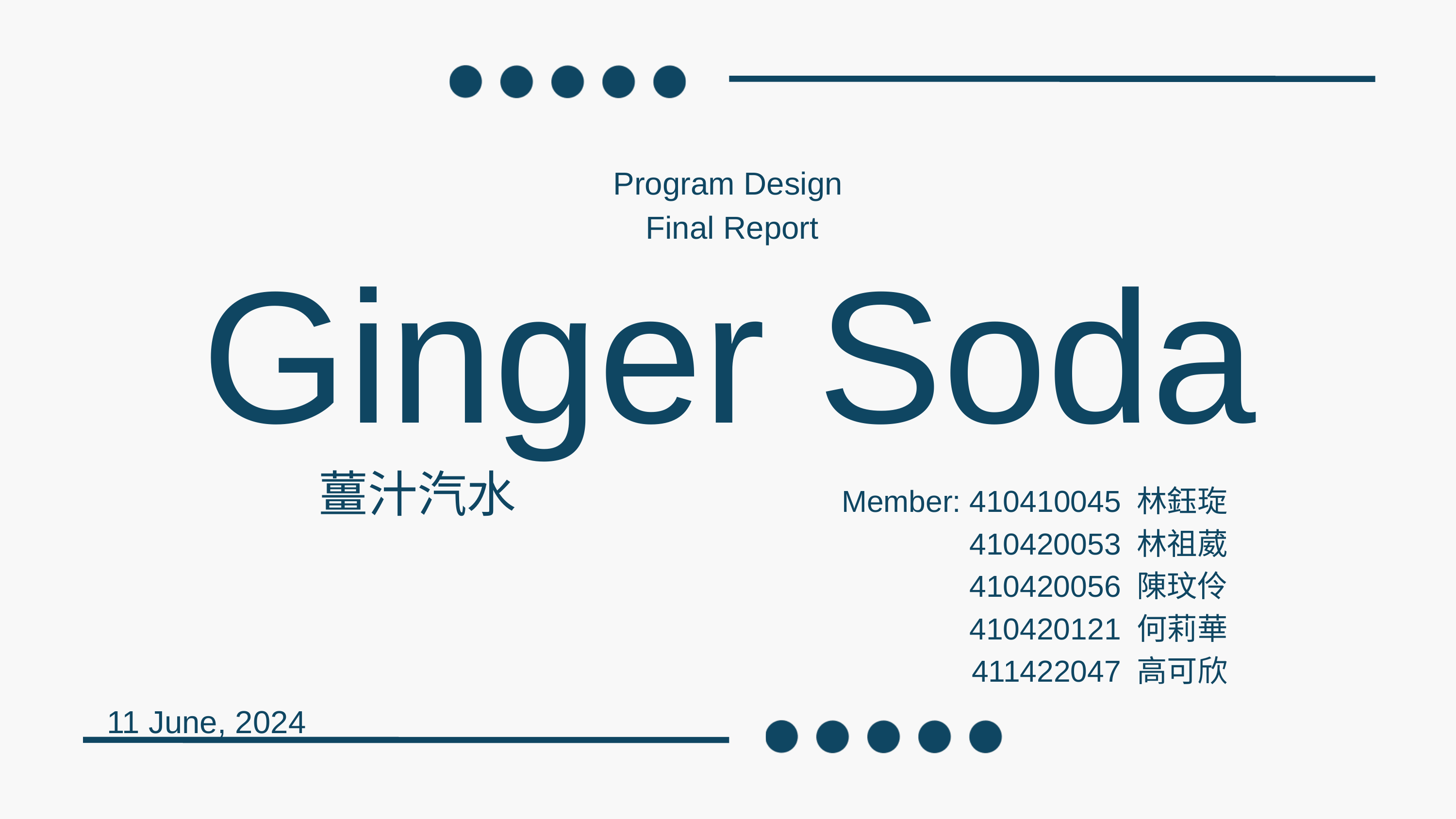

Program Design
 Final Report
Ginger Soda
薑汁汽水
Member: 410410045 林鈺琁
410420053 林祖葳
410420056 陳玟伶
410420121 何莉華
411422047 高可欣

11 June, 2024